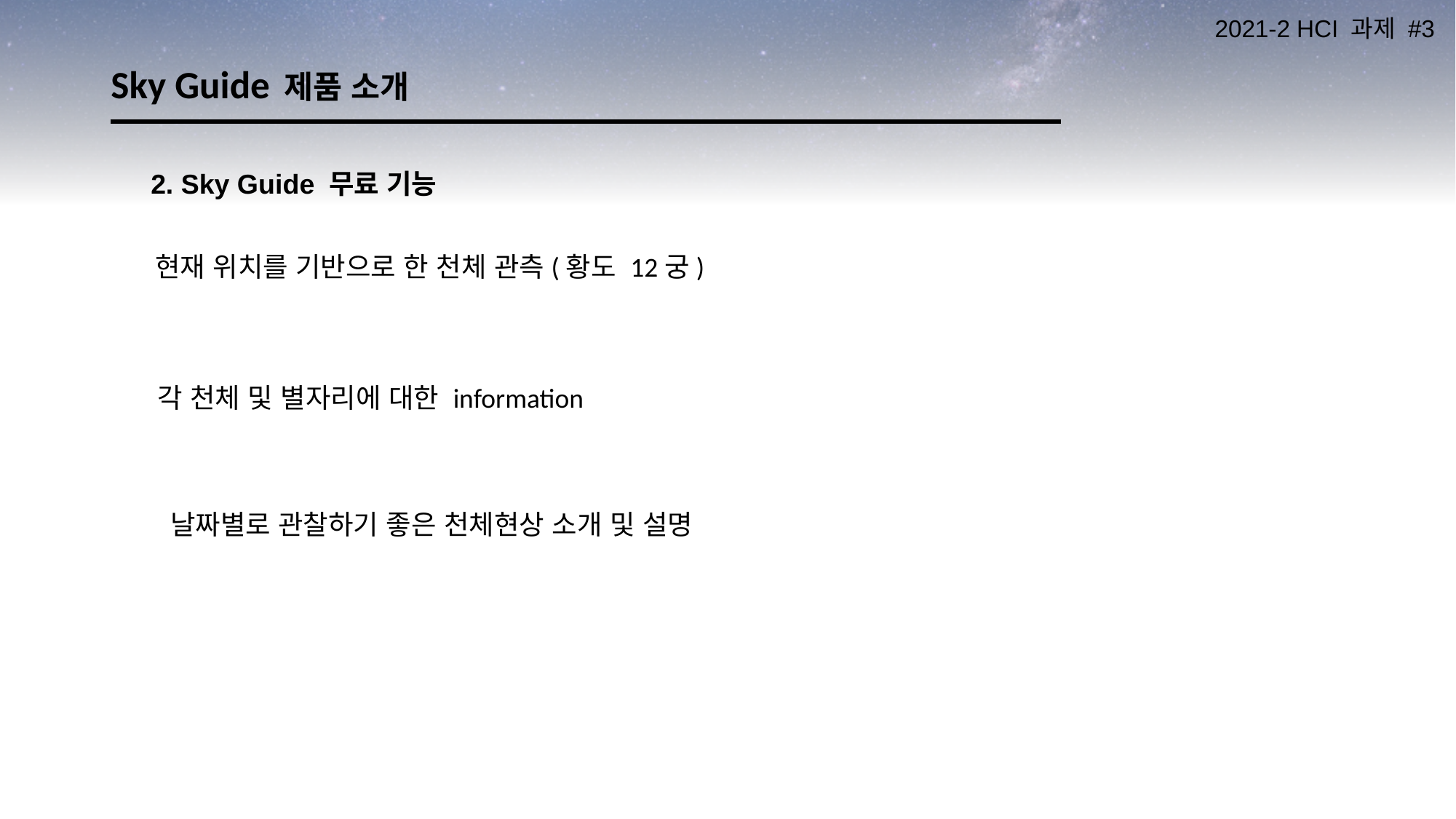

# Sky Guide 제품 소개
2. Sky Guide 무료 기능
현재 위치를 기반으로 한 천체 관측(황도 12궁)
각 천체 및 별자리에 대한 information
날짜별로 관찰하기 좋은 천체현상 소개 및 설명